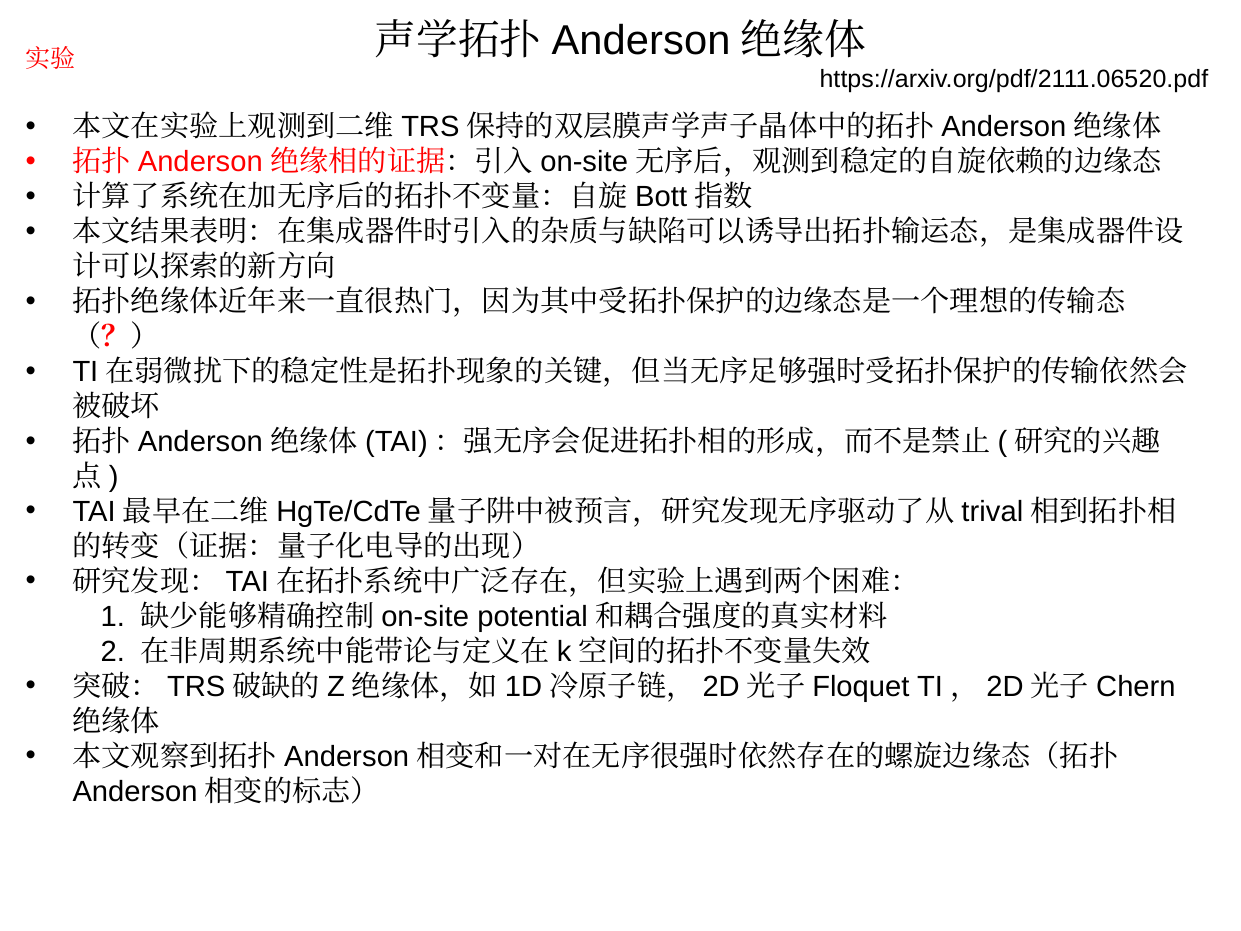

声学拓扑Anderson绝缘体
实验
https://arxiv.org/pdf/2111.06520.pdf
本文在实验上观测到二维TRS保持的双层膜声学声子晶体中的拓扑Anderson绝缘体
拓扑Anderson绝缘相的证据：引入on-site无序后，观测到稳定的自旋依赖的边缘态
计算了系统在加无序后的拓扑不变量：自旋Bott指数
本文结果表明：在集成器件时引入的杂质与缺陷可以诱导出拓扑输运态，是集成器件设计可以探索的新方向
拓扑绝缘体近年来一直很热门，因为其中受拓扑保护的边缘态是一个理想的传输态（？）
TI在弱微扰下的稳定性是拓扑现象的关键，但当无序足够强时受拓扑保护的传输依然会被破坏
拓扑Anderson绝缘体(TAI)：强无序会促进拓扑相的形成，而不是禁止(研究的兴趣点)
TAI最早在二维HgTe/CdTe量子阱中被预言，研究发现无序驱动了从trival相到拓扑相的转变（证据：量子化电导的出现）
研究发现：TAI在拓扑系统中广泛存在，但实验上遇到两个困难：
1. 缺少能够精确控制on-site potential和耦合强度的真实材料
2. 在非周期系统中能带论与定义在k空间的拓扑不变量失效
突破：TRS破缺的Z绝缘体，如1D冷原子链，2D光子Floquet TI，2D光子Chern绝缘体
本文观察到拓扑Anderson相变和一对在无序很强时依然存在的螺旋边缘态（拓扑Anderson相变的标志）